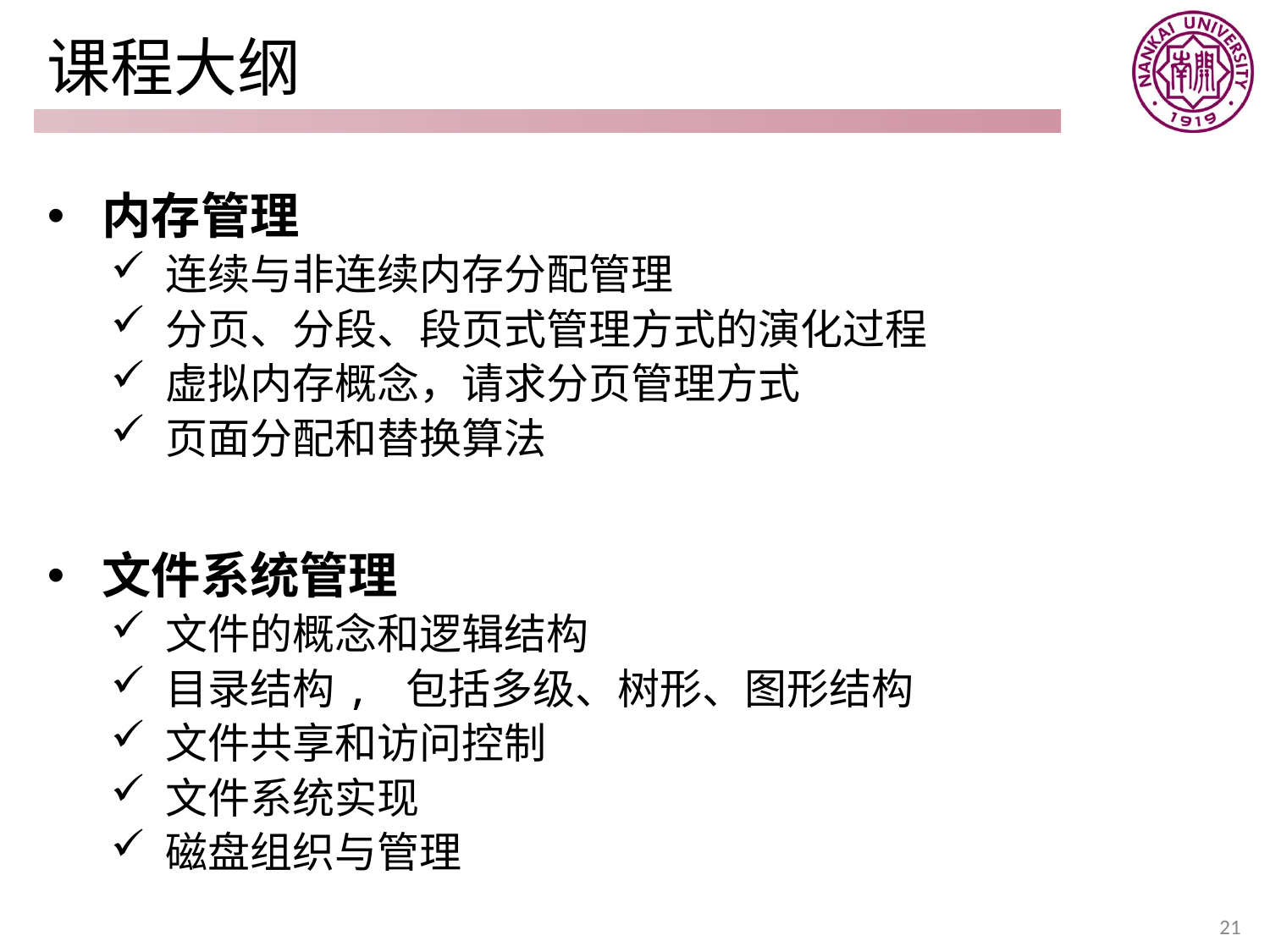

# 课程大纲
 内存管理
 连续与非连续内存分配管理
 分页、分段、段页式管理方式的演化过程
 虚拟内存概念，请求分页管理方式
 页面分配和替换算法

 文件系统管理
 文件的概念和逻辑结构
 目录结构, 包括多级、树形、图形结构
 文件共享和访问控制
 文件系统实现
 磁盘组织与管理

21